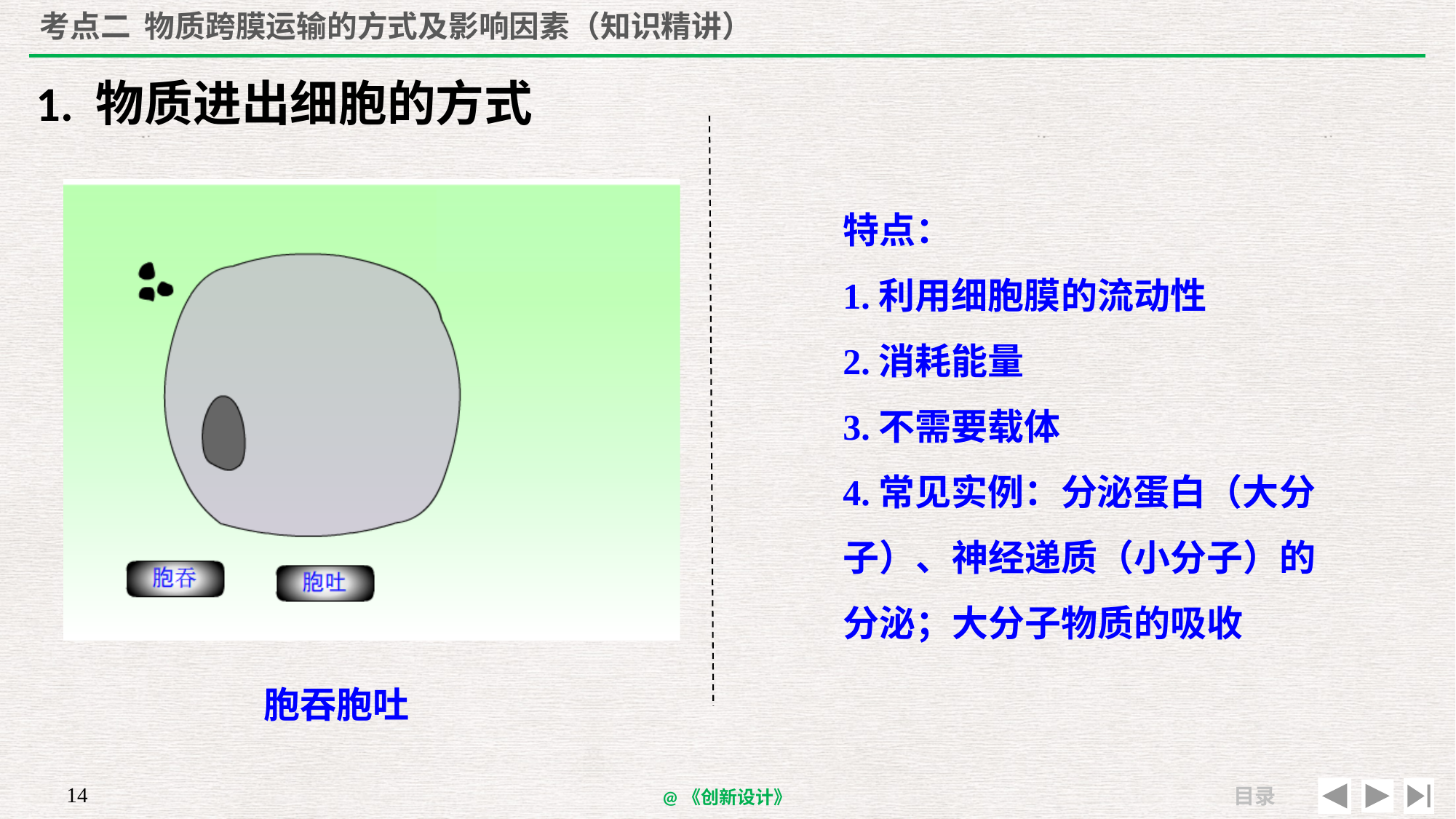

# 考点二  物质跨膜运输的方式及影响因素（知识精讲）
1. 物质进出细胞的方式
特点：
1.利用细胞膜的流动性
2.消耗能量
3.不需要载体
4.常见实例：分泌蛋白（大分子）、神经递质（小分子）的分泌；大分子物质的吸收
胞吞胞吐